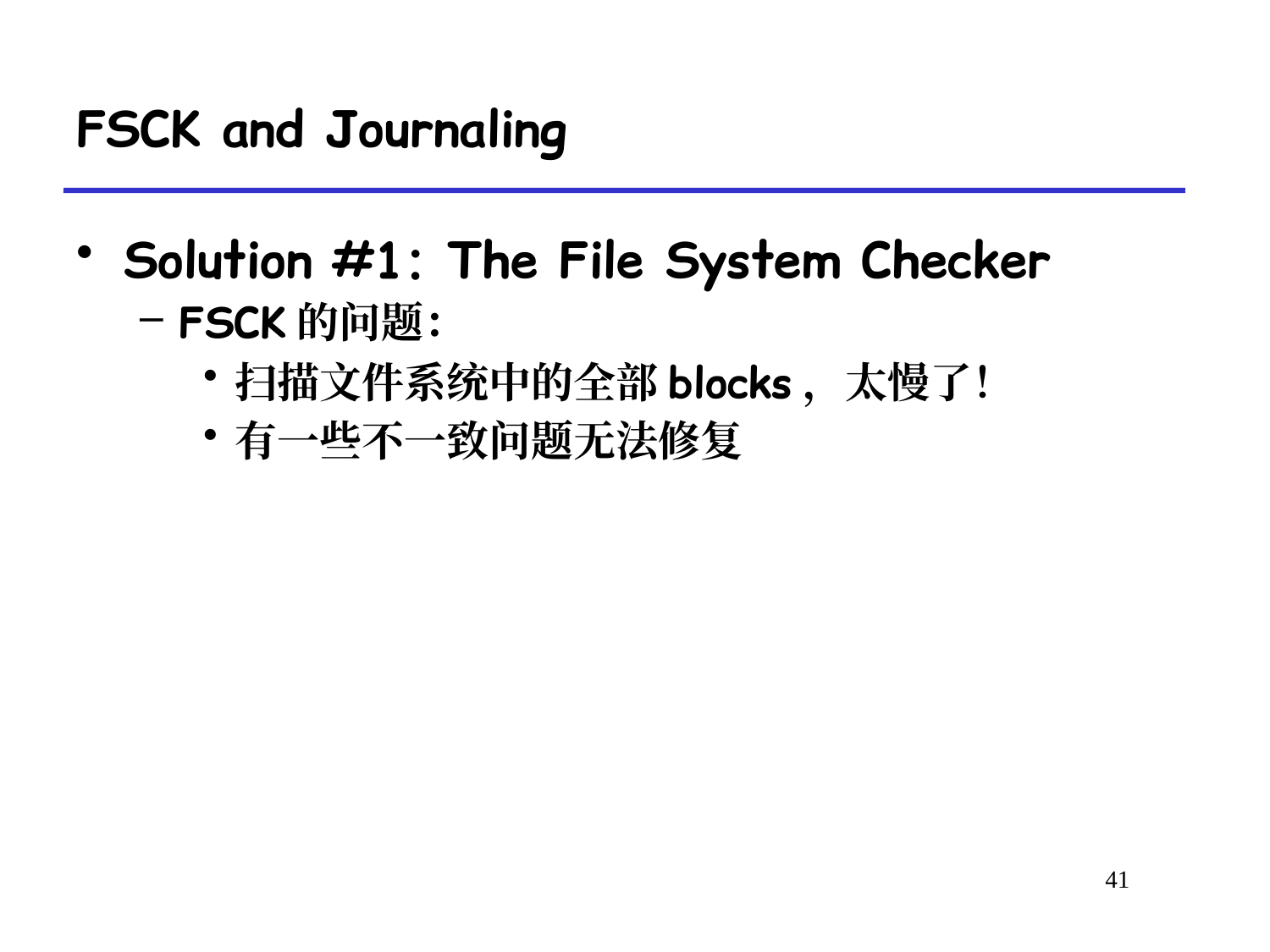

# FSCK and Journaling
Solution #1: The File System Checker
FSCK的问题：
扫描文件系统中的全部blocks，太慢了！
有一些不一致问题无法修复
41